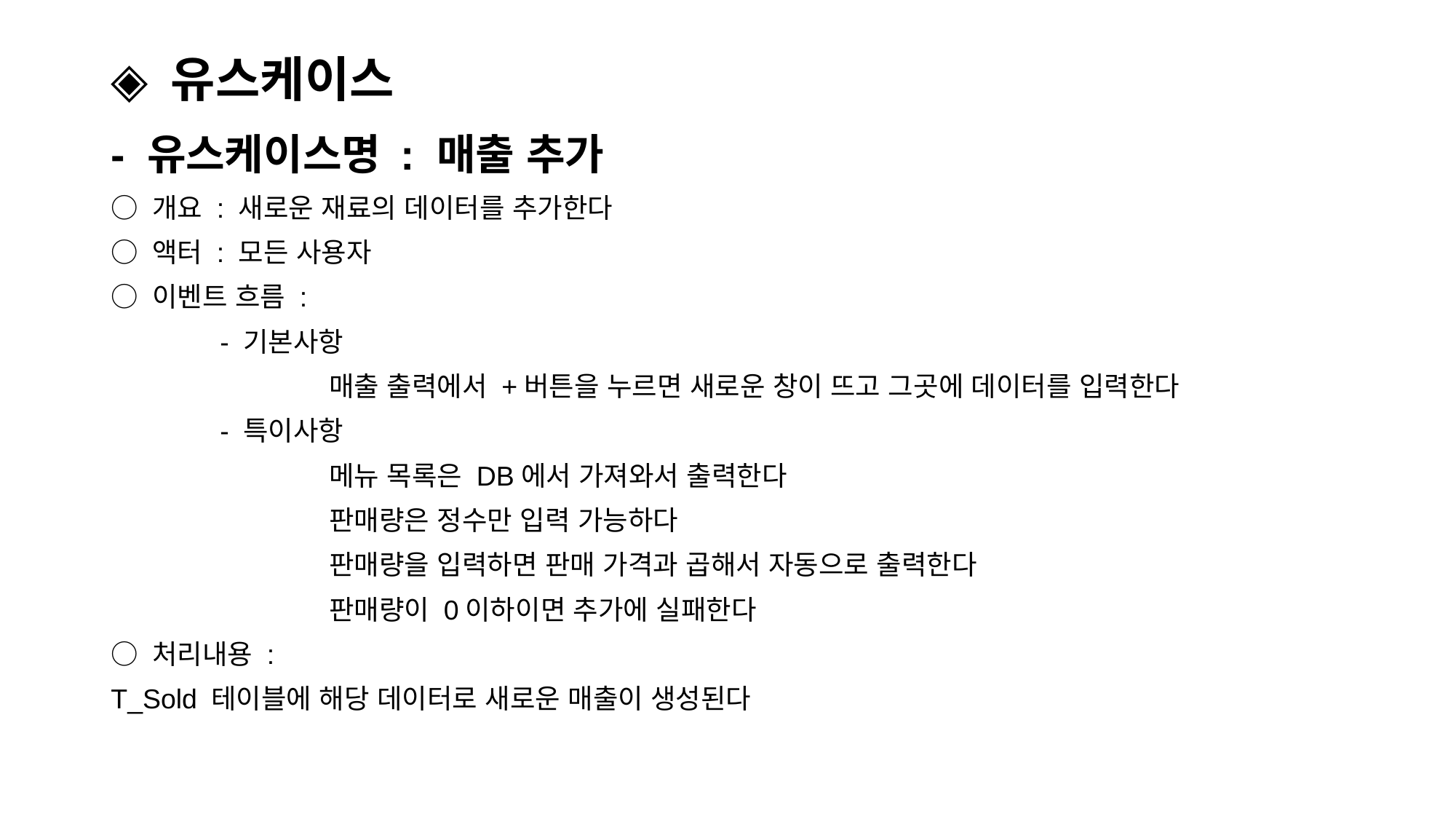

# ◈ 유스케이스
- 유스케이스명 : 매출 추가
○ 개요 : 새로운 재료의 데이터를 추가한다
○ 액터 : 모든 사용자
○ 이벤트 흐름 :
	- 기본사항
		매출 출력에서 +버튼을 누르면 새로운 창이 뜨고 그곳에 데이터를 입력한다
	- 특이사항
		메뉴 목록은 DB에서 가져와서 출력한다
		판매량은 정수만 입력 가능하다
		판매량을 입력하면 판매 가격과 곱해서 자동으로 출력한다
		판매량이 0이하이면 추가에 실패한다
○ 처리내용 :
T_Sold 테이블에 해당 데이터로 새로운 매출이 생성된다